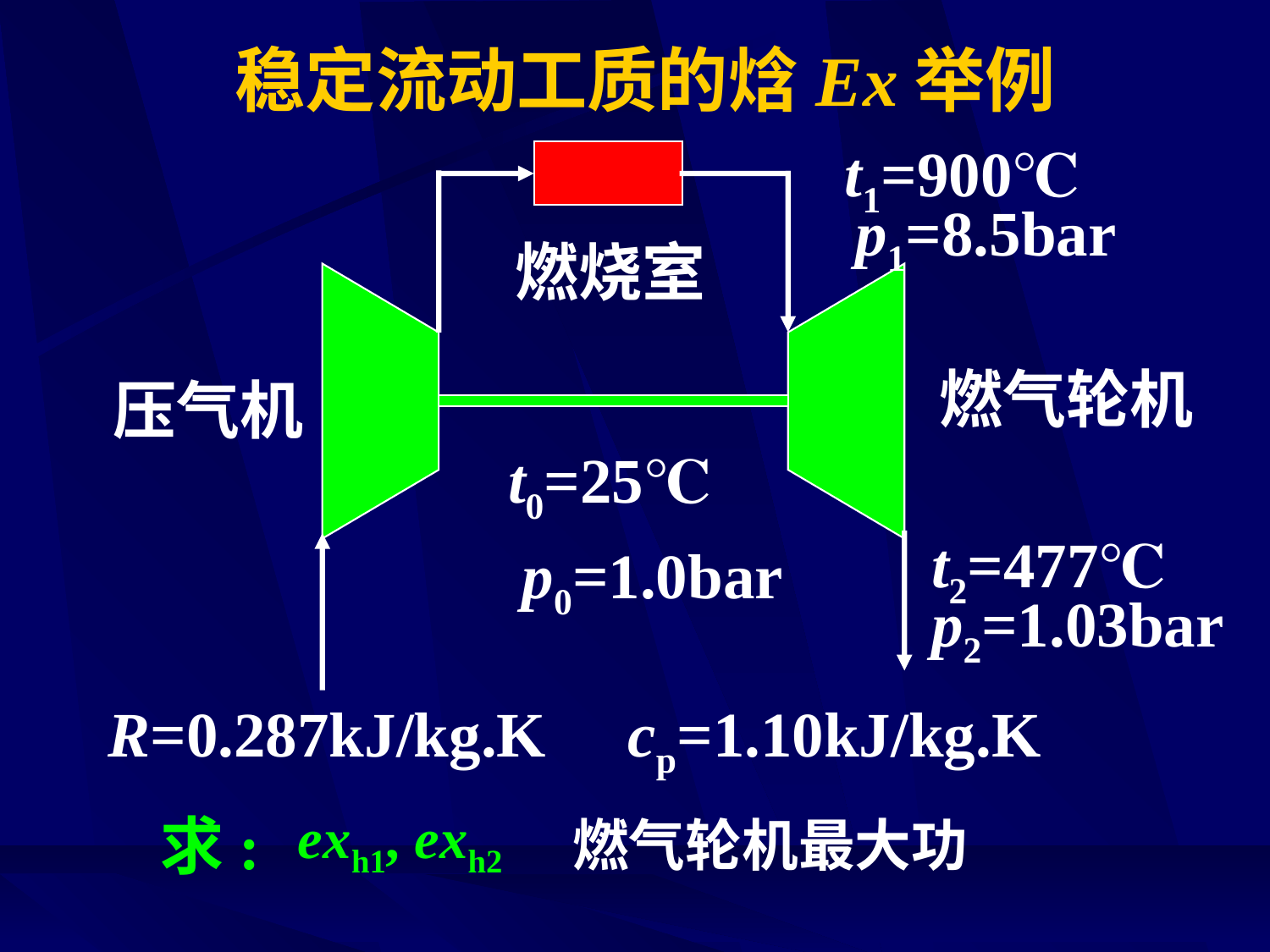

# 稳定流动工质的焓Ex举例
t1=900℃
p1=8.5bar

燃烧室

燃气轮机
压气机

t0=25℃
p0=1.0bar
t2=477℃
p2=1.03bar

R=0.287kJ/kg.K
cp=1.10kJ/kg.K
exh1, exh2
求:
燃气轮机最大功